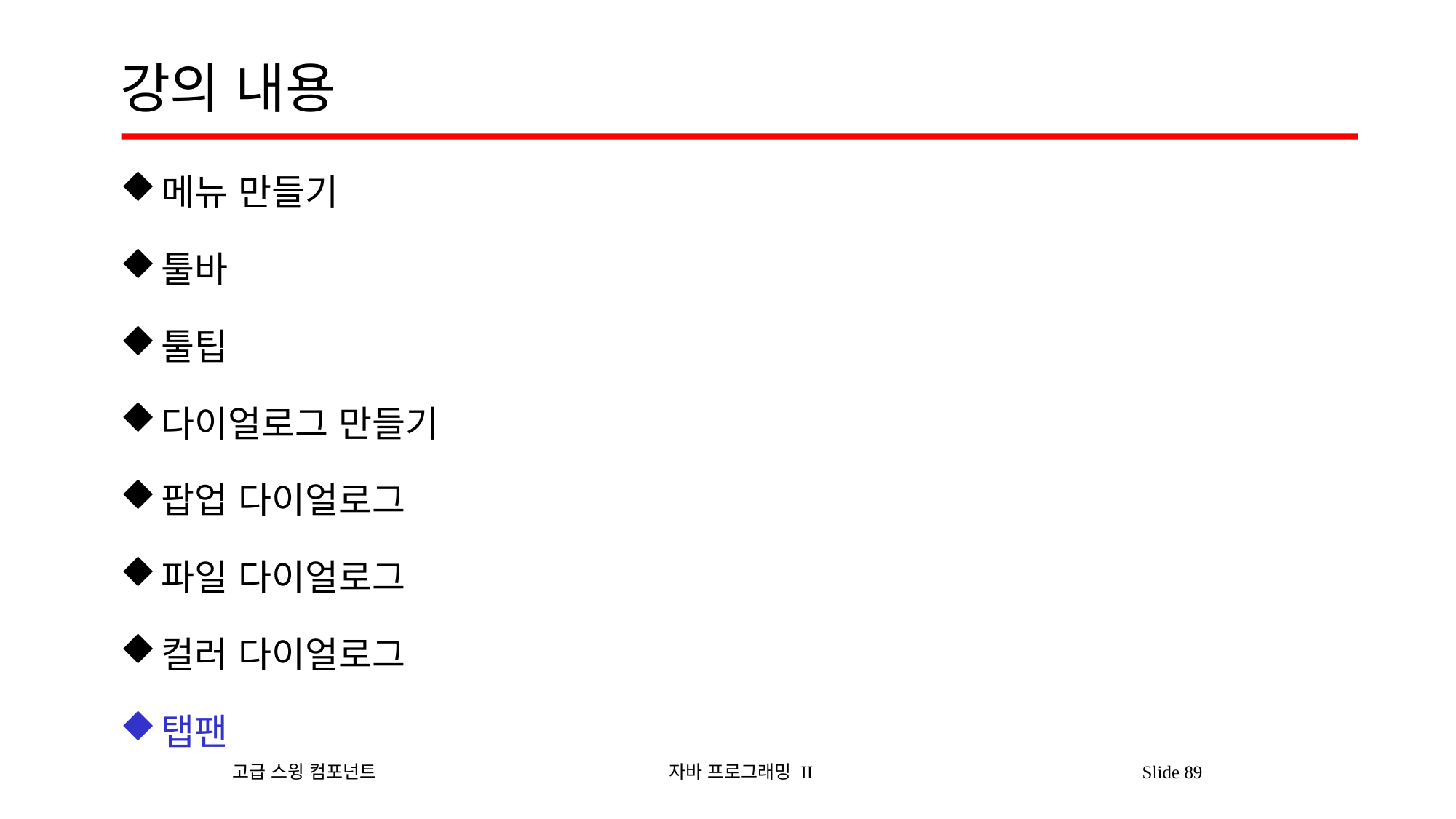

# 강의 내용
메뉴 만들기
툴바
툴팁
다이얼로그 만들기
팝업 다이얼로그
파일 다이얼로그
컬러 다이얼로그
탭팬